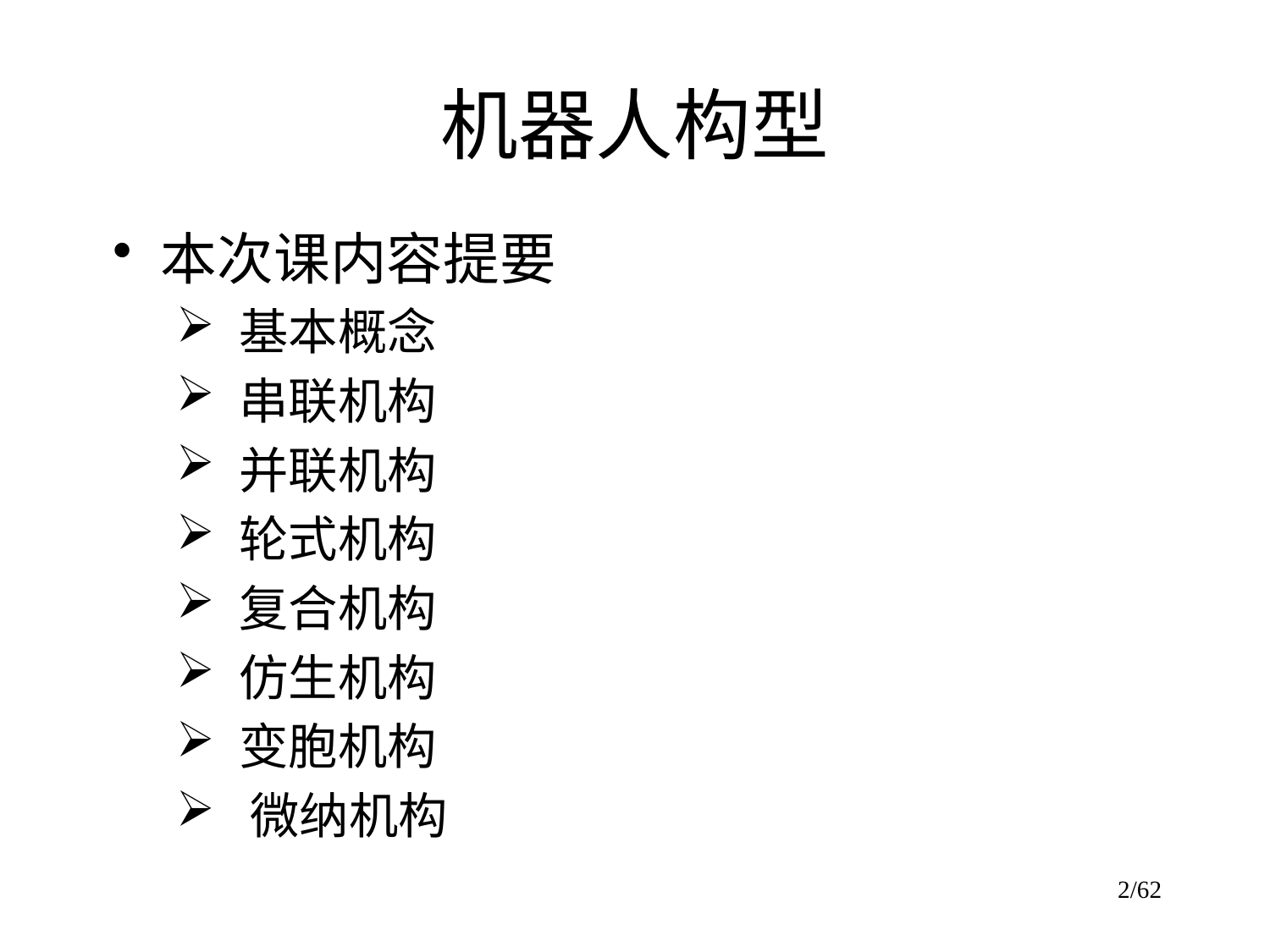

# 机器人构型
本次课内容提要
 基本概念
 串联机构
 并联机构
 轮式机构
 复合机构
 仿生机构
 变胞机构
  微纳机构
2/62